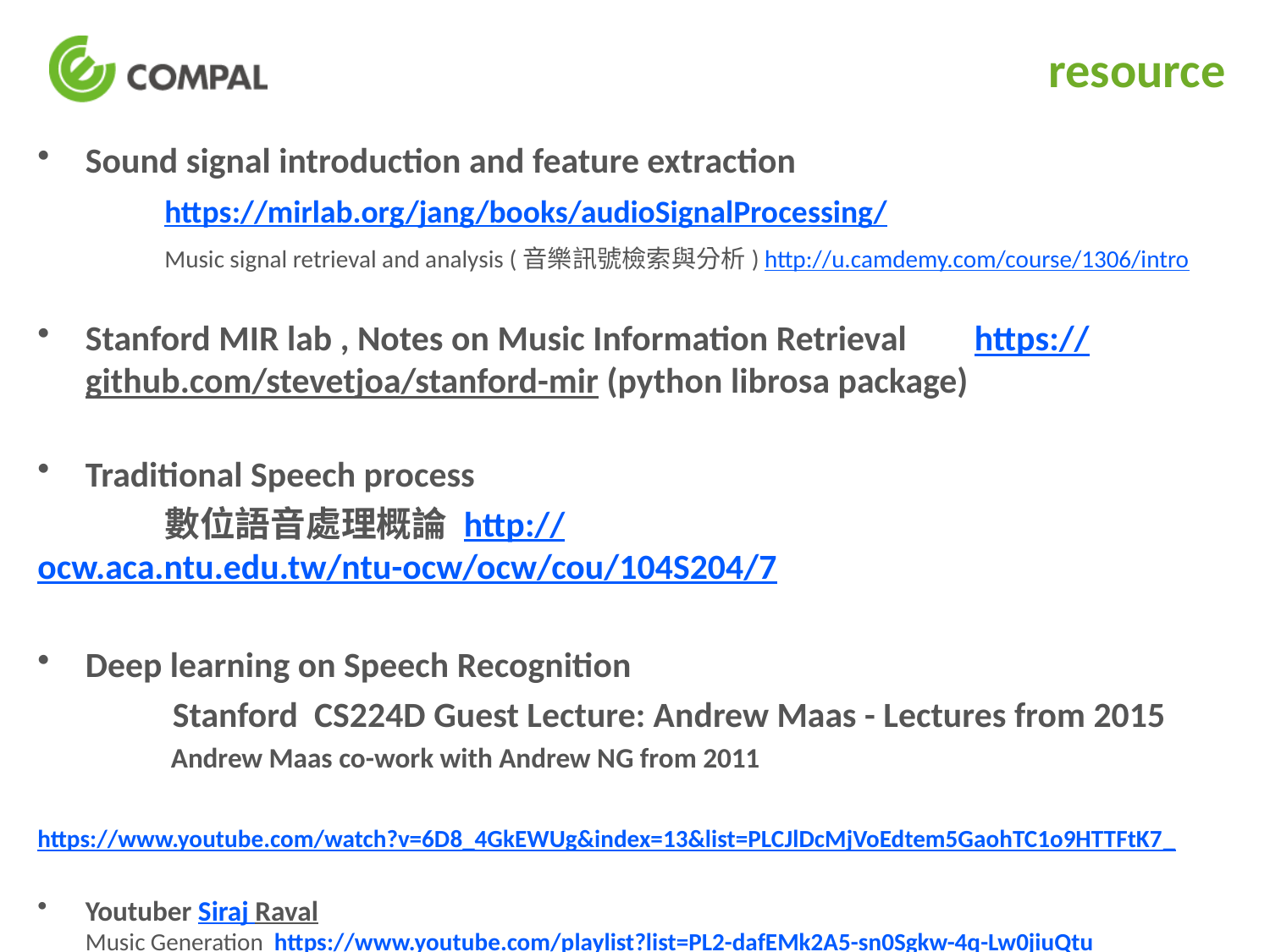

# resource
Sound signal introduction and feature extraction
	https://mirlab.org/jang/books/audioSignalProcessing/
	Music signal retrieval and analysis (音樂訊號檢索與分析) http://u.camdemy.com/course/1306/intro

Stanford MIR lab , Notes on Music Information Retrieval 	https://github.com/stevetjoa/stanford-mir (python librosa package)

Traditional Speech process
	數位語音處理概論 http://ocw.aca.ntu.edu.tw/ntu-ocw/ocw/cou/104S204/7

Deep learning on Speech Recognition
	 Stanford  CS224D Guest Lecture: Andrew Maas - Lectures from 2015
	 Andrew Maas co-work with Andrew NG from 2011
	https://www.youtube.com/watch?v=6D8_4GkEWUg&index=13&list=PLCJlDcMjVoEdtem5GaohTC1o9HTTFtK7_

Youtuber Siraj Raval
Music Generation  https://www.youtube.com/playlist?list=PL2-dafEMk2A5-sn0Sgkw-4q-Lw0jiuQtu